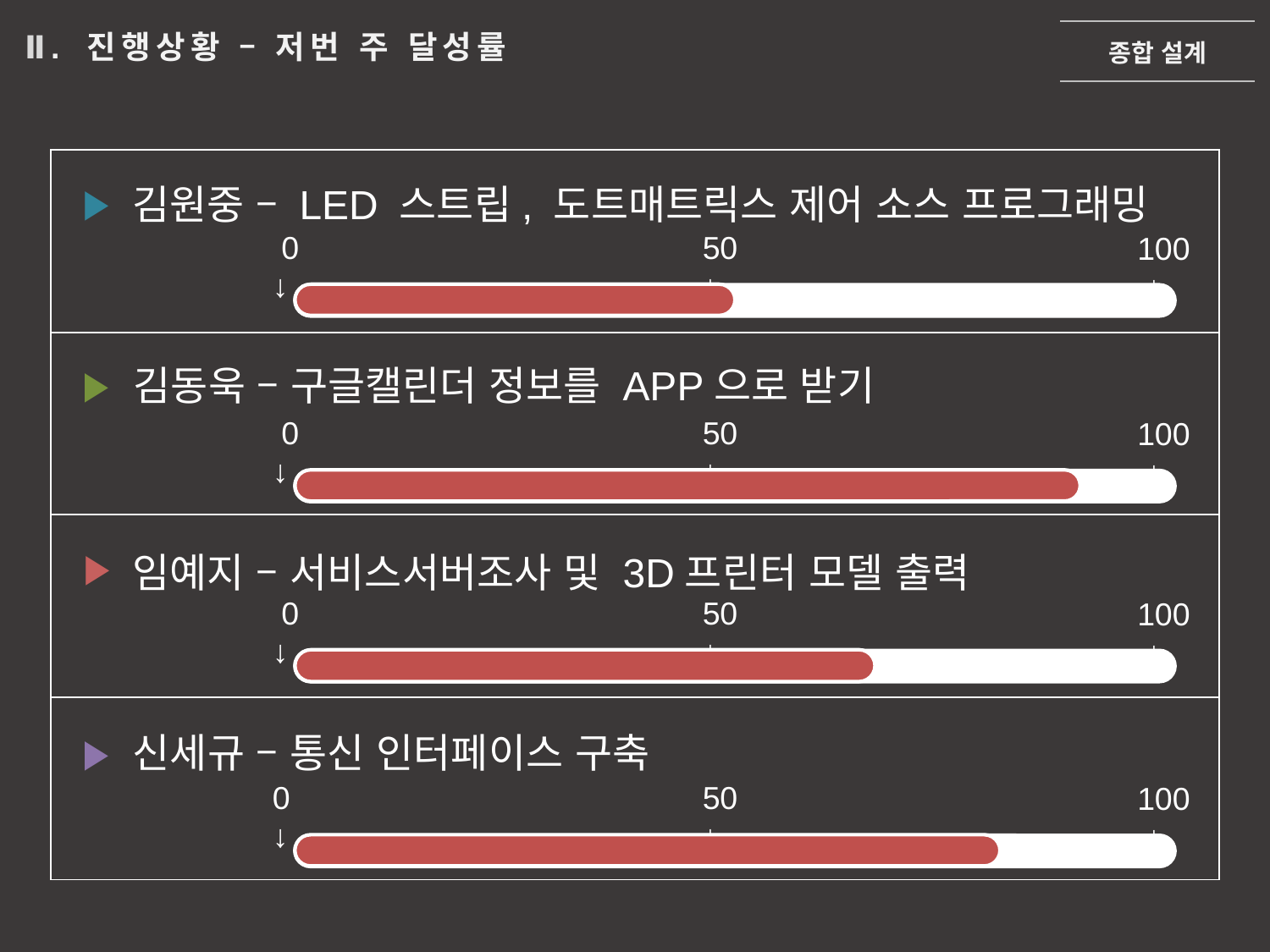

종합 설계
Ⅱ. 진행상황 – 저번 주 달성률
|  |
| --- |
|  |
|  |
|  |
▶
김원중 – LED 스트립, 도트매트릭스 제어 소스 프로그래밍
    0
   ↓

   50
   ↓

  100
   ↓

▶
김동욱 – 구글캘린더 정보를 APP으로 받기
    0
   ↓

   50
   ↓

  100
   ↓

▶
임예지 – 서비스서버조사 및 3D프린터 모델 출력
    0
   ↓

   50
   ↓

  100
   ↓

▶
신세규 – 통신 인터페이스 구축

   0
   ↓

   50
   ↓

  100
   ↓